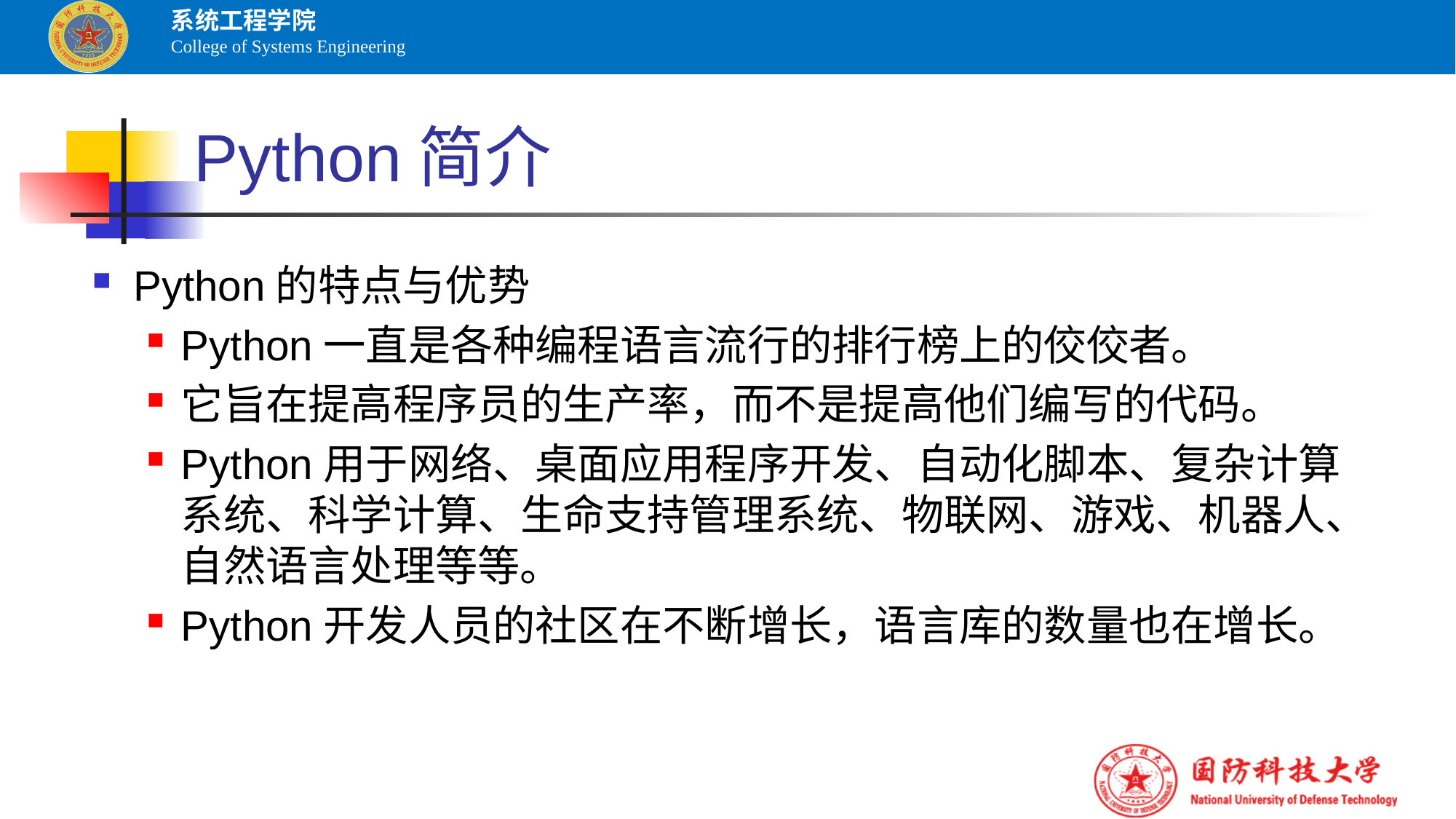

# Python简介
Python的特点与优势
Python一直是各种编程语言流行的排行榜上的佼佼者。
它旨在提高程序员的生产率，而不是提高他们编写的代码。
Python用于网络、桌面应用程序开发、自动化脚本、复杂计算系统、科学计算、生命支持管理系统、物联网、游戏、机器人、自然语言处理等等。
Python开发人员的社区在不断增长，语言库的数量也在增长。